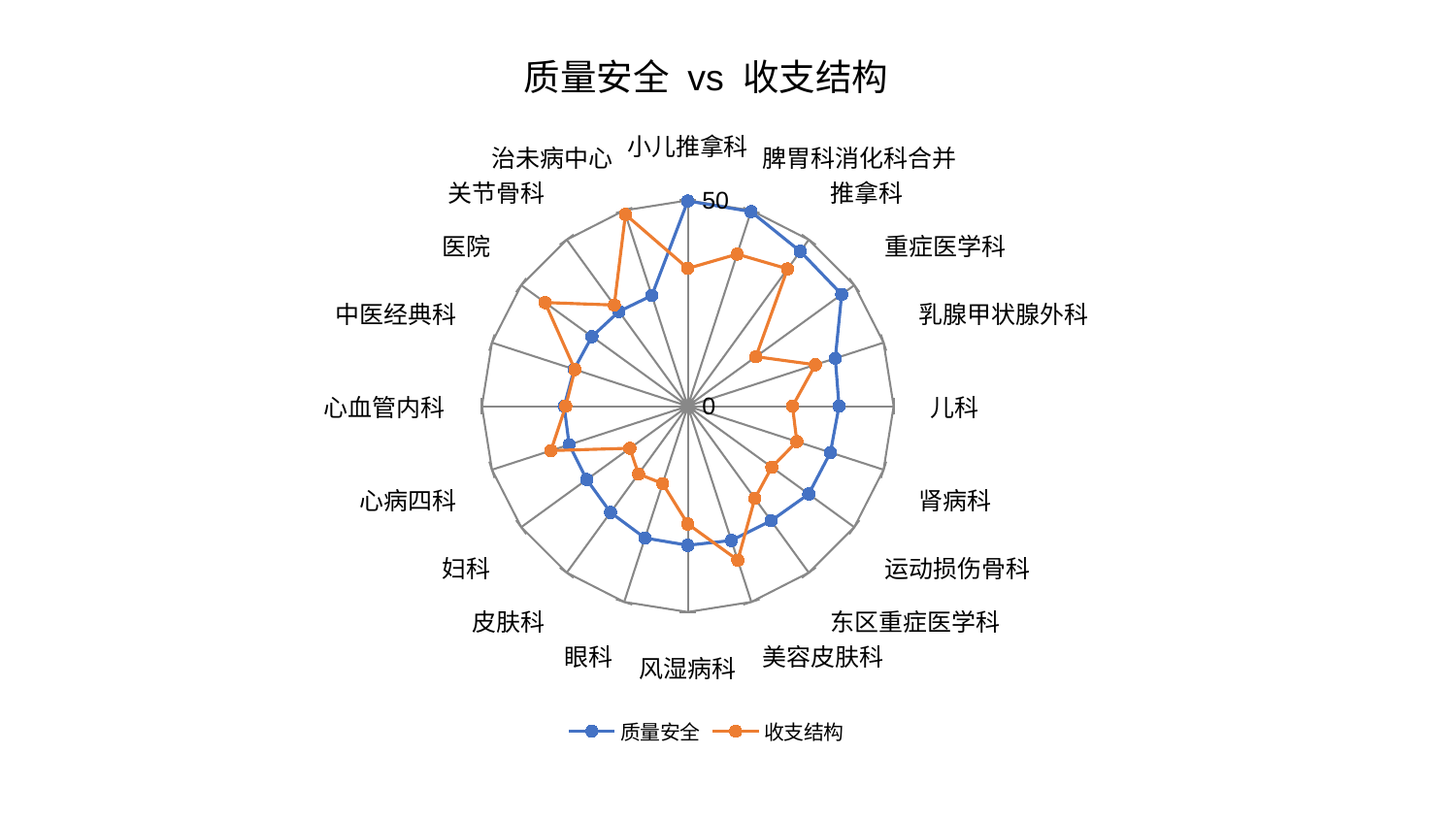

### Chart: 质量安全 vs 收支结构

| Category | 质量安全 | 收支结构 |
|---|---|---|
| 小儿推拿科 | 49.85620822756752 | 33.477094735762755 |
| 脾胃科消化科合并 | 49.698721659665964 | 38.83910767451854 |
| 推拿科 | 46.50096673202394 | 41.24934961660986 |
| 重症医学科 | 46.209319859257384 | 20.473336093026052 |
| 乳腺甲状腺外科 | 37.67388733089098 | 32.601770155729305 |
| 儿科 | 36.74028025955931 | 25.437019334587198 |
| 肾病科 | 36.43638719399997 | 27.85813853797127 |
| 运动损伤骨科 | 36.31310987646478 | 25.23022954541195 |
| 东区重症医学科 | 34.4195061874512 | 27.71354344873637 |
| 美容皮肤科 | 34.30440827258683 | 39.32616591950024 |
| 风湿病科 | 33.79498620160081 | 28.62496173264358 |
| 眼科 | 33.66563062133146 | 19.765245737117468 |
| 皮肤科 | 31.919638483409 | 20.368948850717494 |
| 妇科 | 30.327999338809356 | 17.38866089077333 |
| 心病四科 | 30.295325893669524 | 34.94881936423559 |
| 心血管内科 | 30.01450745571355 | 29.64403063330095 |
| 中医经典科 | 29.03586745400068 | 28.820450777551496 |
| 医院 | 28.773056141174816 | 42.84916196092142 |
| 关节骨科 | 28.44173293576581 | 30.38337672600938 |
| 治未病中心 | 28.272336121830488 | 48.97577464386534 |
10